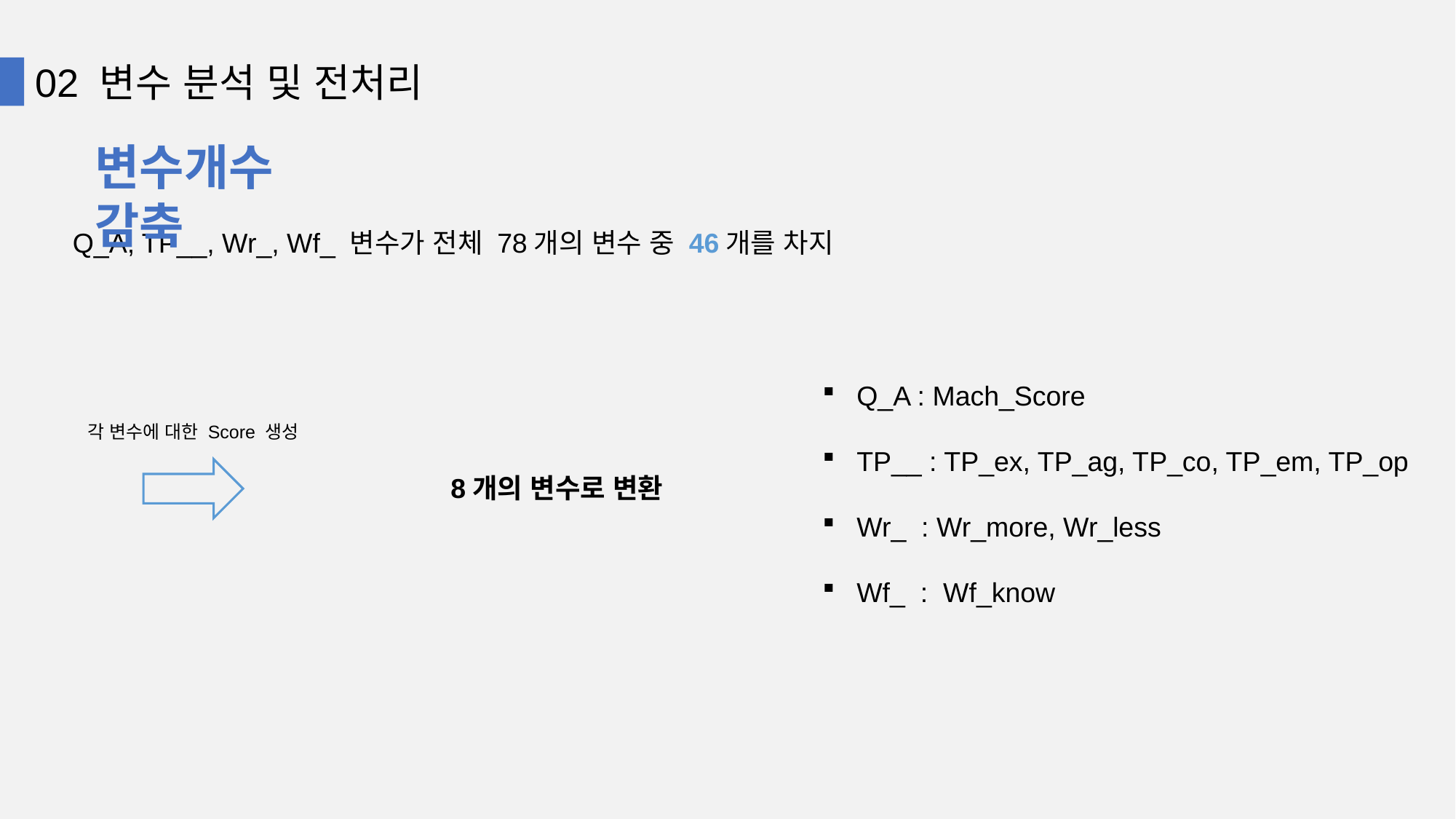

02 변수 분석 및 전처리

변수개수 감축
Q_A, TP__, Wr_, Wf_ 변수가 전체 78개의 변수 중 46개를 차지
Q_A : Mach_Score

TP__ : TP_ex, TP_ag, TP_co, TP_em, TP_op

Wr_  : Wr_more, Wr_less

Wf_  :  Wf_know
각 변수에 대한 Score 생성

8개의 변수로 변환